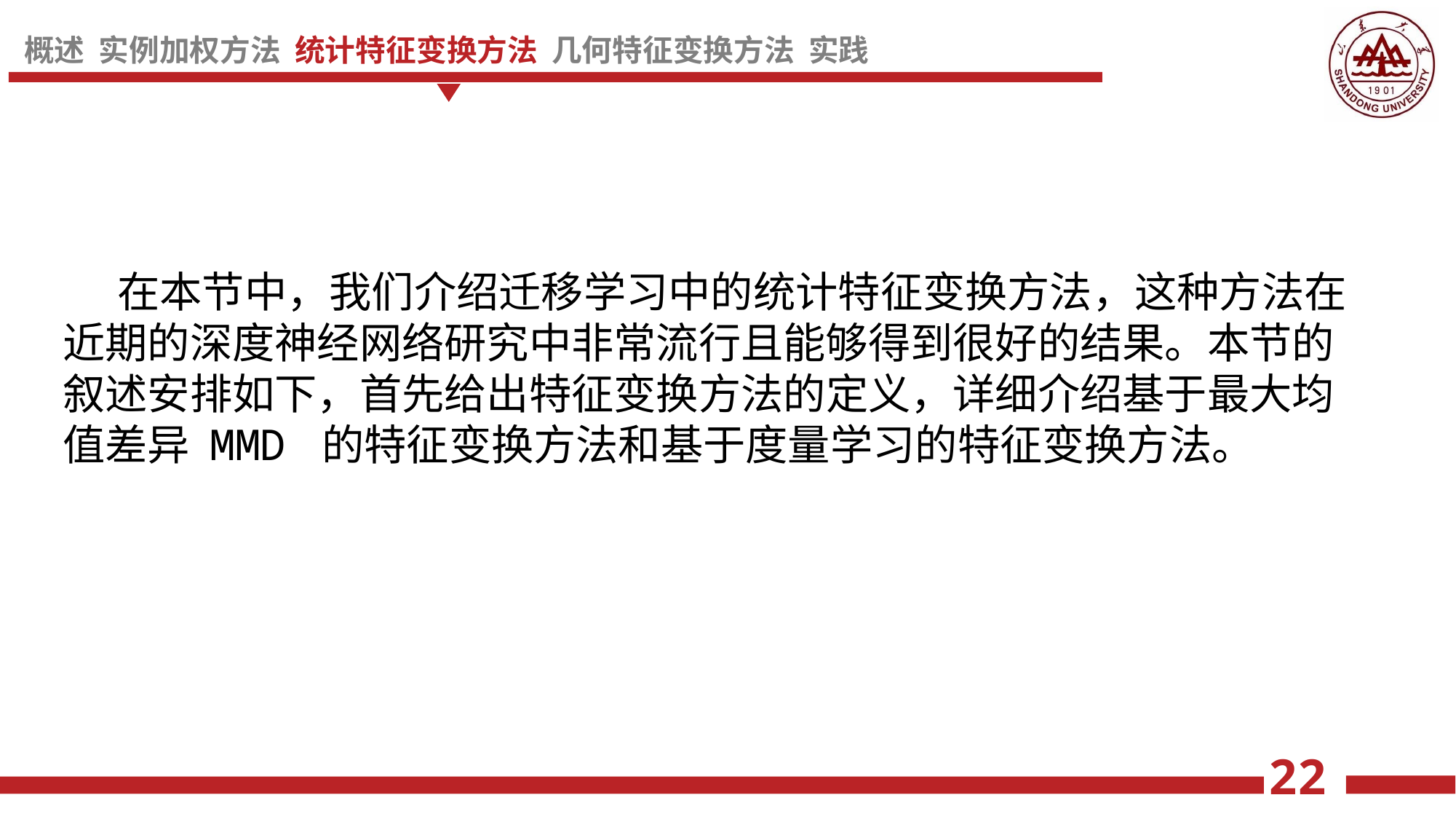

在本节中，我们介绍迁移学习中的统计特征变换方法，这种方法在近期的深度神经网络研究中非常流行且能够得到很好的结果。本节的叙述安排如下，首先给出特征变换方法的定义，详细介绍基于最大均值差异 MMD 的特征变换方法和基于度量学习的特征变换方法。